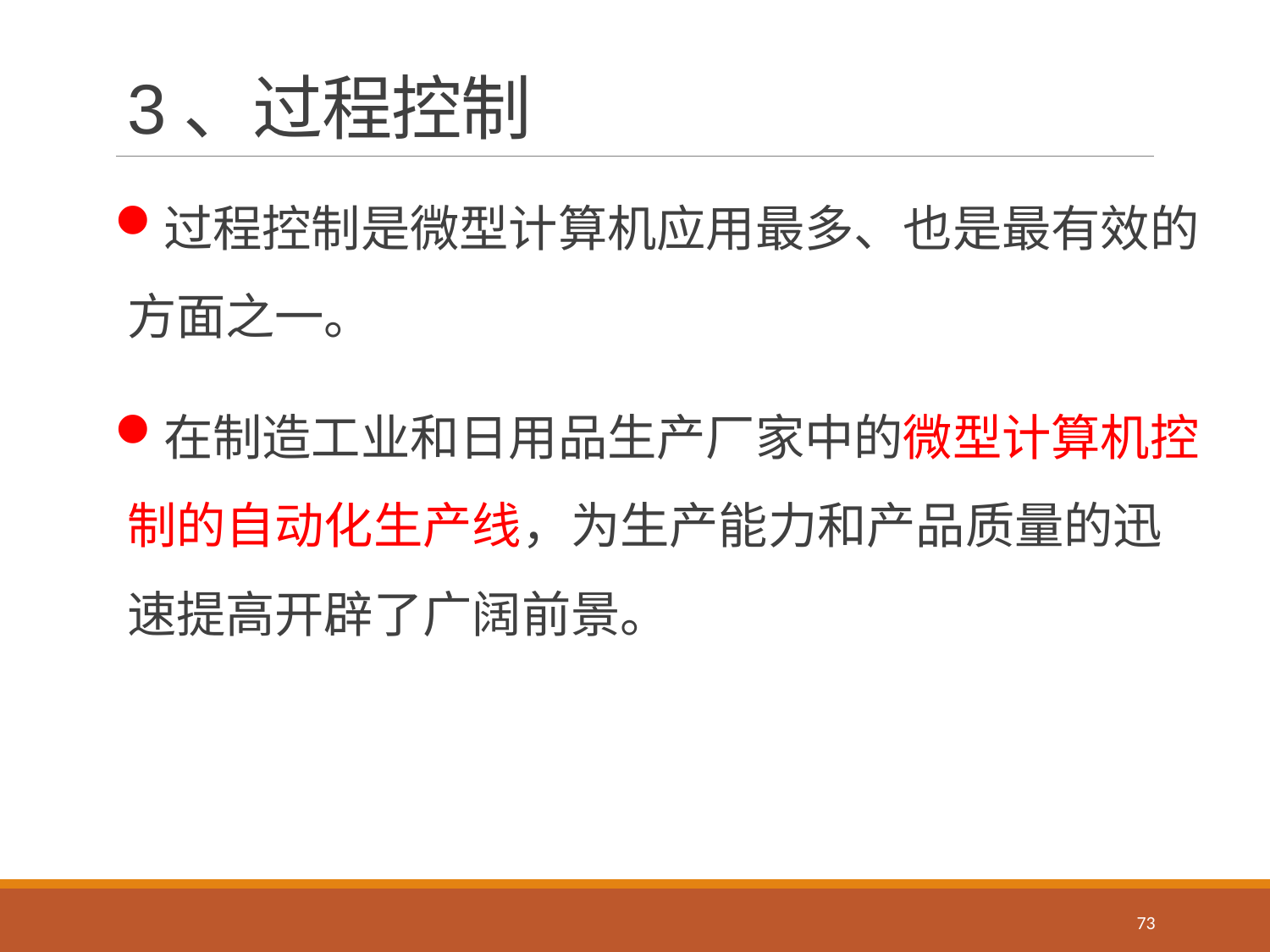

# 3、过程控制
过程控制是微型计算机应用最多、也是最有效的方面之一。
在制造工业和日用品生产厂家中的微型计算机控制的自动化生产线，为生产能力和产品质量的迅速提高开辟了广阔前景。
73